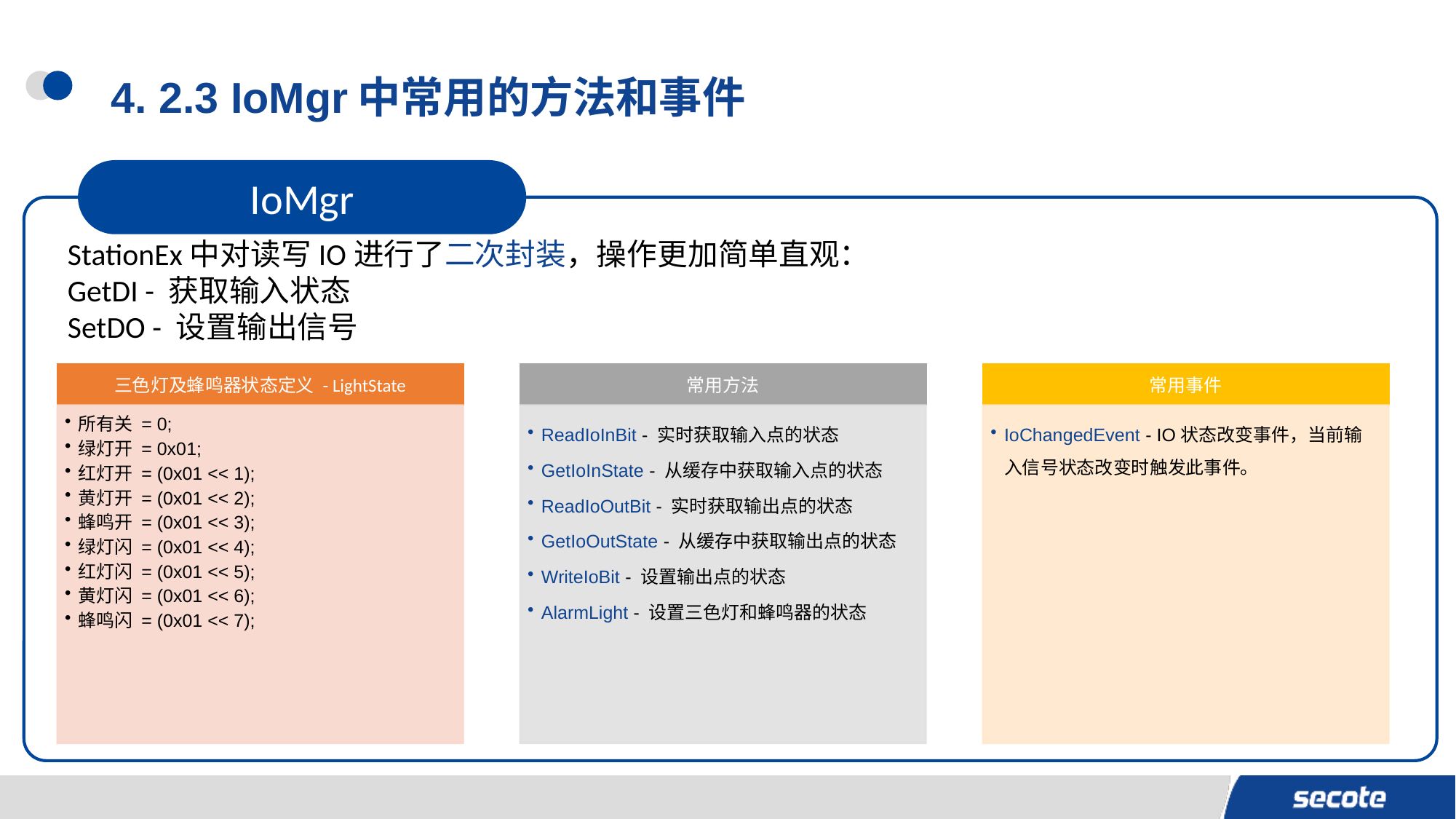

# 4. 2.3 IoMgr中常用的方法和事件

IoMgr

StationEx中对读写IO进行了二次封装，操作更加简单直观：
GetDI - 获取输入状态
SetDO - 设置输出信号

三色灯及蜂鸣器状态定义 - LightState
所有关 = 0;
绿灯开 = 0x01;
红灯开 = (0x01 << 1);
黄灯开 = (0x01 << 2);
蜂鸣开 = (0x01 << 3);
绿灯闪 = (0x01 << 4);
红灯闪 = (0x01 << 5);
黄灯闪 = (0x01 << 6);
蜂鸣闪 = (0x01 << 7);
常用方法
ReadIoInBit - 实时获取输入点的状态
GetIoInState - 从缓存中获取输入点的状态
ReadIoOutBit - 实时获取输出点的状态
GetIoOutState - 从缓存中获取输出点的状态
WriteIoBit - 设置输出点的状态
AlarmLight - 设置三色灯和蜂鸣器的状态
常用事件
IoChangedEvent - IO状态改变事件，当前输入信号状态改变时触发此事件。